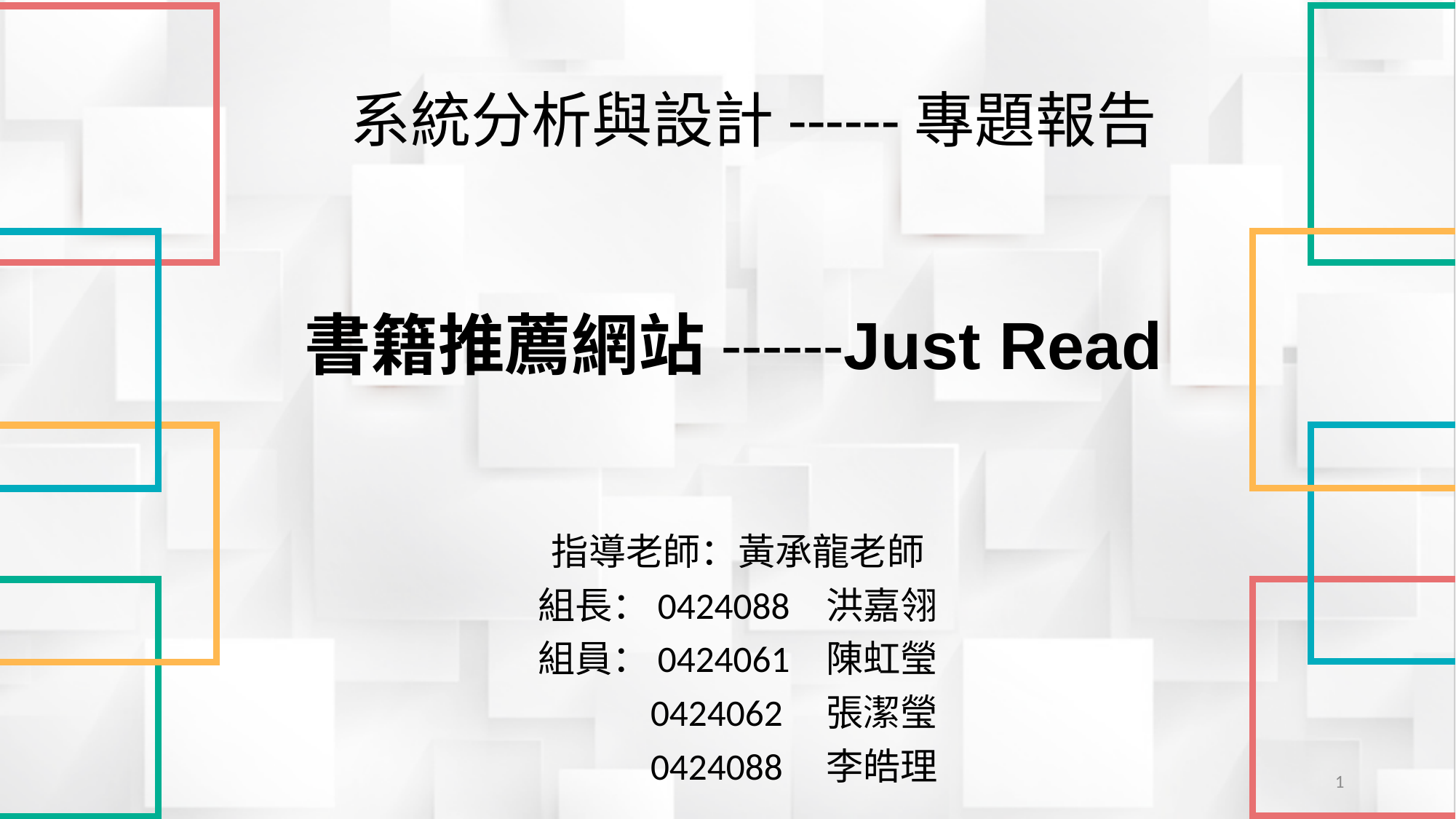

# 系統分析與設計------專題報告

書籍推薦網站------Just Read
指導老師：黃承龍老師
組長：0424088	洪嘉翎
組員：0424061	陳虹瑩
	  0424062	張潔瑩
	  0424088	李皓理
1